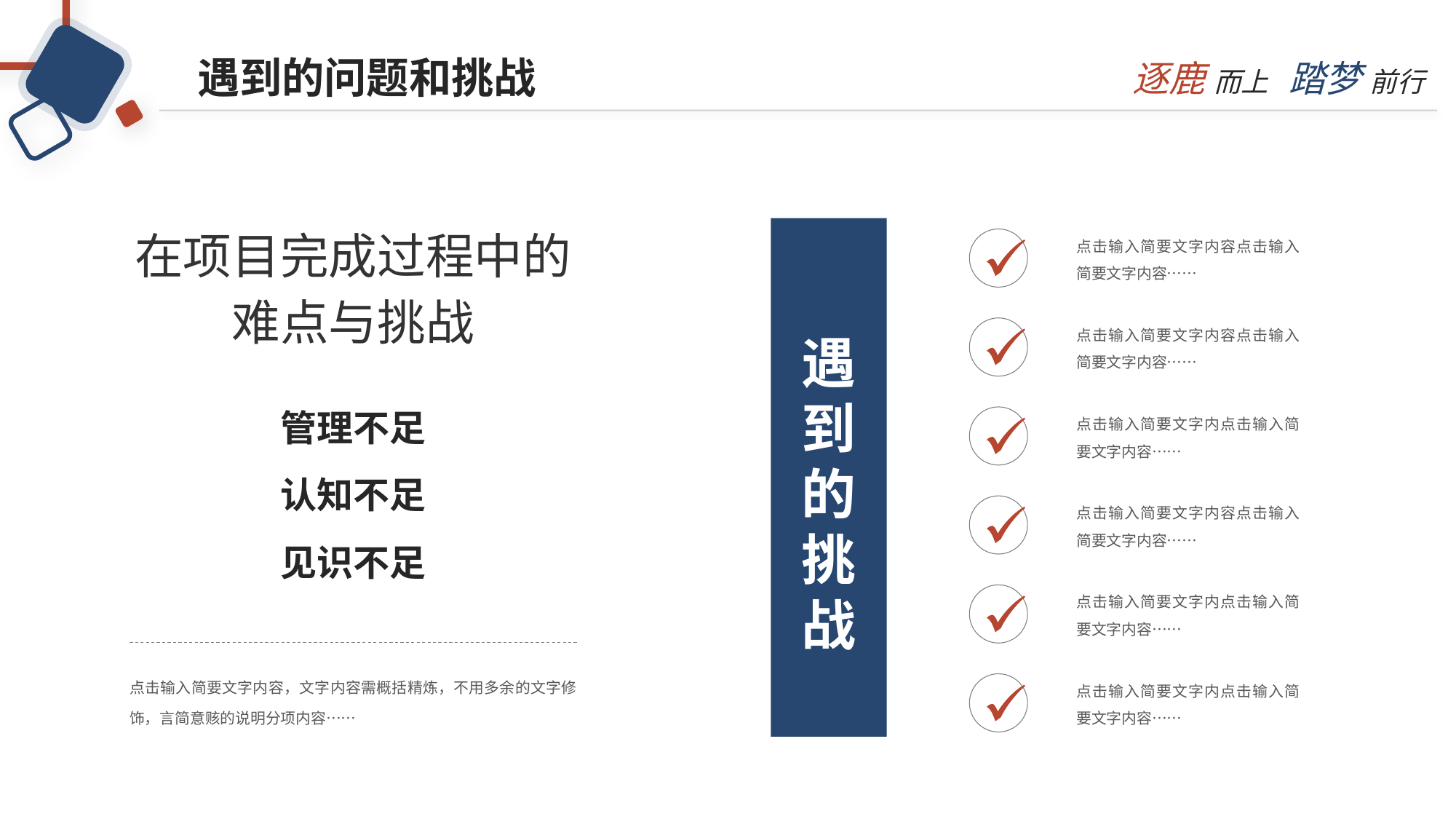

遇到的问题和挑战
在项目完成过程中的难点与挑战

遇到的挑战
点击输入简要文字内容点击输入简要文字内容……

点击输入简要文字内容点击输入简要文字内容……

管理不足
点击输入简要文字内点击输入简要文字内容……

认知不足
点击输入简要文字内容点击输入简要文字内容……

见识不足
点击输入简要文字内点击输入简要文字内容……

点击输入简要文字内容，文字内容需概括精炼，不用多余的文字修饰，言简意赅的说明分项内容……
点击输入简要文字内点击输入简要文字内容……